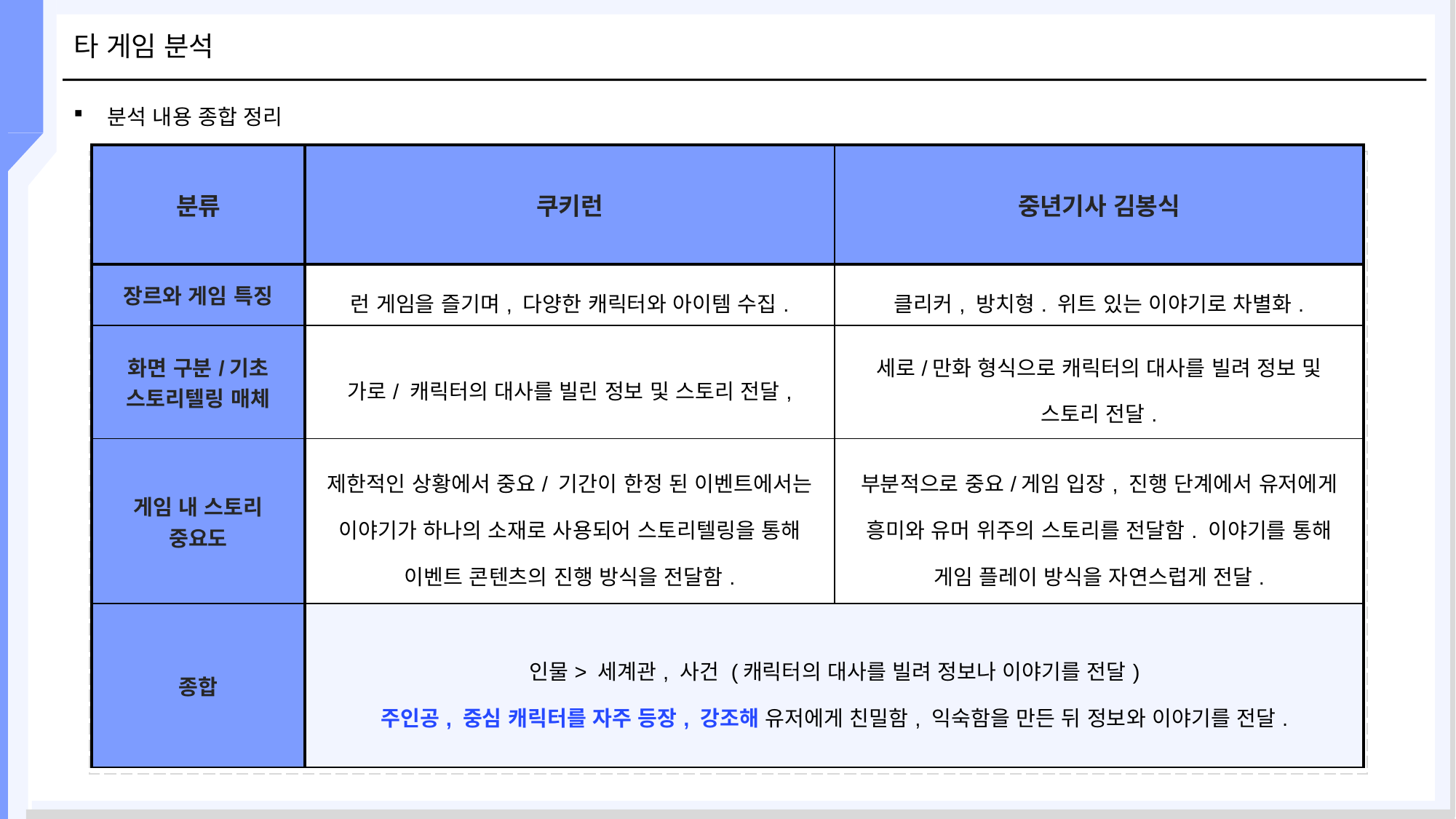

# 타 게임 분석
분석 내용 종합 정리
| 분류 | 쿠키런 | 중년기사 김봉식 |
| --- | --- | --- |
| 장르와 게임 특징 | 런 게임을 즐기며, 다양한 캐릭터와 아이템 수집. | 클리커, 방치형. 위트 있는 이야기로 차별화. |
| 화면 구분/기초 스토리텔링 매체 | 가로/ 캐릭터의 대사를 빌린 정보 및 스토리 전달, | 세로/만화 형식으로 캐릭터의 대사를 빌려 정보 및 스토리 전달. |
| 게임 내 스토리 중요도 | 제한적인 상황에서 중요/ 기간이 한정 된 이벤트에서는 이야기가 하나의 소재로 사용되어 스토리텔링을 통해 이벤트 콘텐츠의 진행 방식을 전달함. | 부분적으로 중요/게임 입장, 진행 단계에서 유저에게 흥미와 유머 위주의 스토리를 전달함. 이야기를 통해 게임 플레이 방식을 자연스럽게 전달. |
| 종합 | 인물> 세계관, 사건 (캐릭터의 대사를 빌려 정보나 이야기를 전달) 주인공, 중심 캐릭터를 자주 등장, 강조해 유저에게 친밀함, 익숙함을 만든 뒤 정보와 이야기를 전달. |  |
ㄴ